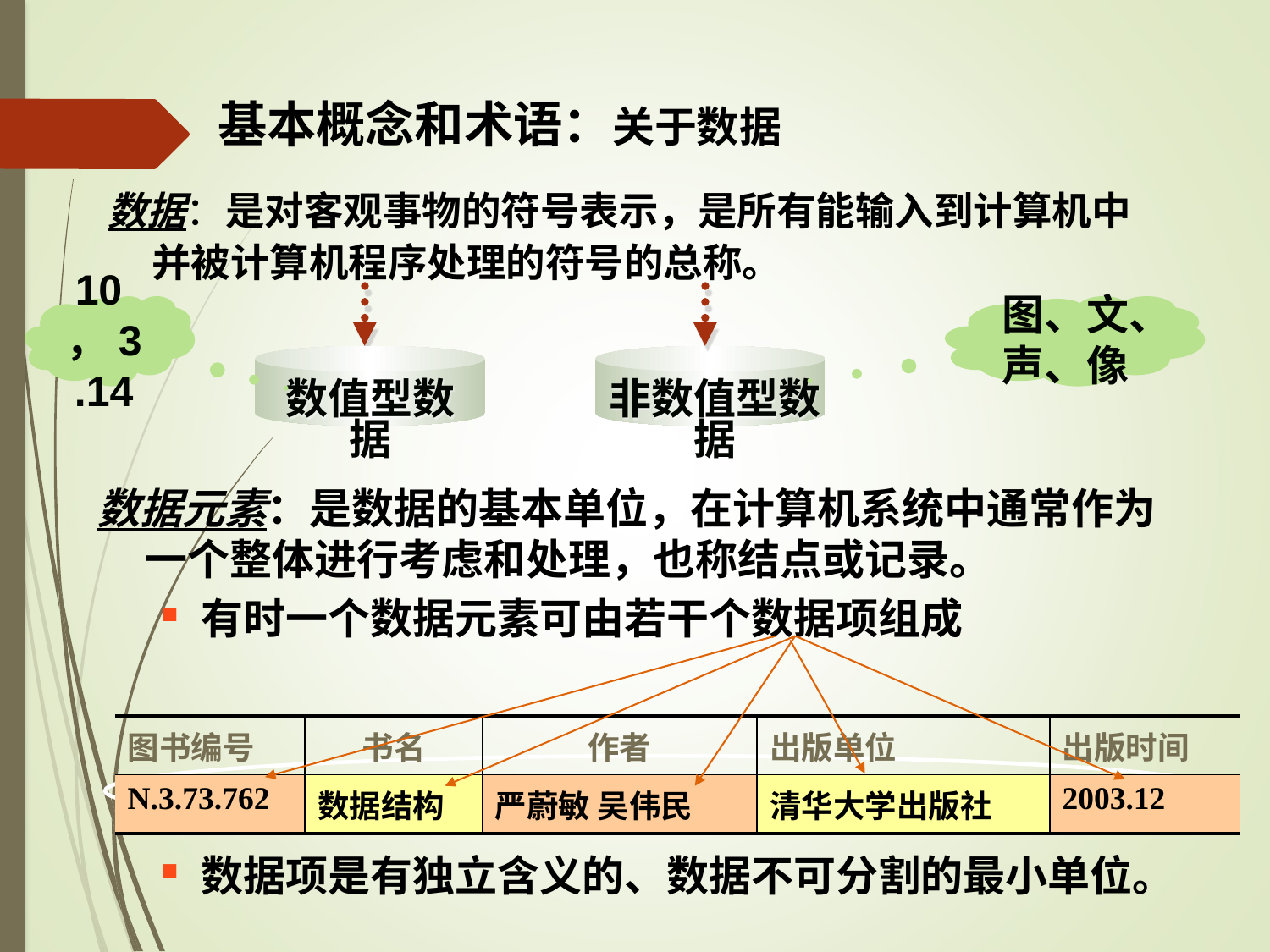

# 基本概念和术语：关于数据
23
数据：是对客观事物的符号表示，是所有能输入到计算机中并被计算机程序处理的符号的总称。

10，3.14
图、文、声、像

数值型数据
非数值型数据

数据元素：是数据的基本单位，在计算机系统中通常作为一个整体进行考虑和处理，也称结点或记录。
有时一个数据元素可由若干个数据项组成

数据项是有独立含义的、数据不可分割的最小单位。

| 图书编号 | 书名 | 作者 | 出版单位 | 出版时间 |
| --- | --- | --- | --- | --- |
| N.3.73.762 | 数据结构 | 严蔚敏 吴伟民 | 清华大学出版社 | 2003.12 |